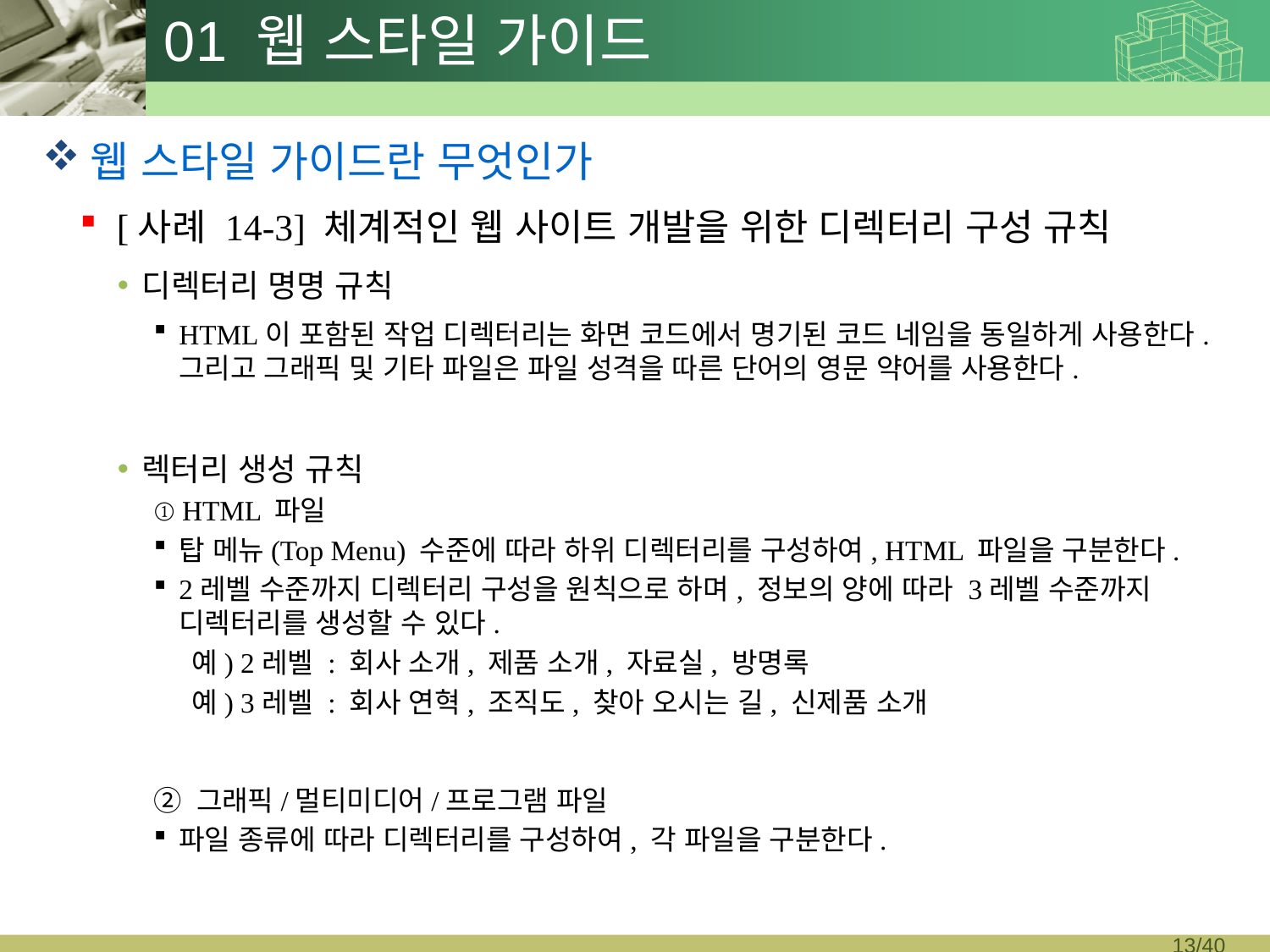

# 01 웹 스타일 가이드
웹 스타일 가이드란 무엇인가
[사례 14-3] 체계적인 웹 사이트 개발을 위한 디렉터리 구성 규칙
디렉터리 명명 규칙
HTML이 포함된 작업 디렉터리는 화면 코드에서 명기된 코드 네임을 동일하게 사용한다. 그리고 그래픽 및 기타 파일은 파일 성격을 따른 단어의 영문 약어를 사용한다.

렉터리 생성 규칙
① HTML 파일
탑 메뉴(Top Menu) 수준에 따라 하위 디렉터리를 구성하여, HTML 파일을 구분한다.
2레벨 수준까지 디렉터리 구성을 원칙으로 하며, 정보의 양에 따라 3레벨 수준까지 디렉터리를 생성할 수 있다.
    예) 2레벨 : 회사 소개, 제품 소개, 자료실, 방명록
    예) 3레벨 : 회사 연혁, 조직도, 찾아 오시는 길, 신제품 소개

② 그래픽/멀티미디어/프로그램 파일
파일 종류에 따라 디렉터리를 구성하여, 각 파일을 구분한다.